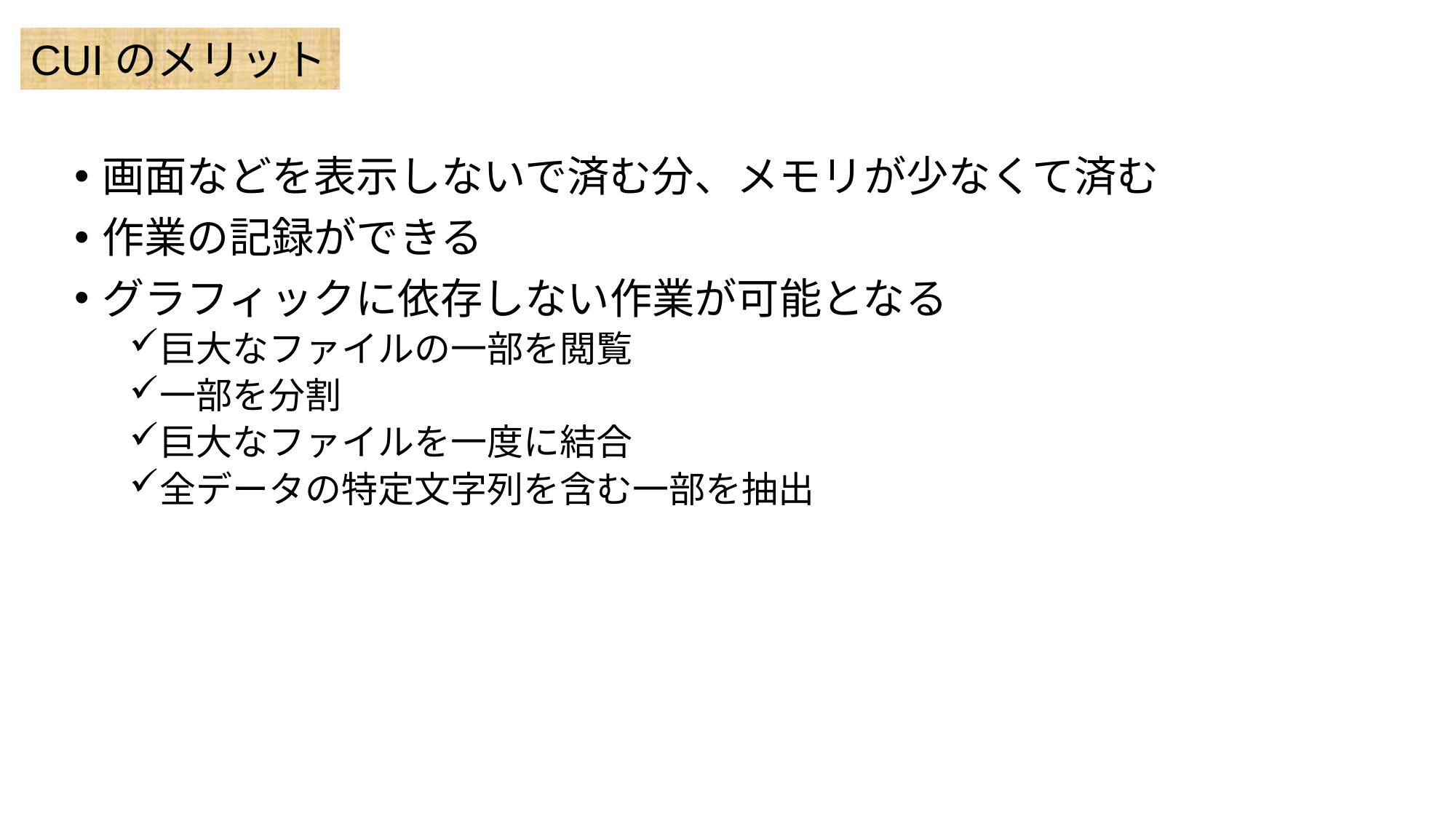

CUIのメリット
画面などを表示しないで済む分、メモリが少なくて済む
作業の記録ができる
グラフィックに依存しない作業が可能となる
巨大なファイルの一部を閲覧
一部を分割
巨大なファイルを一度に結合
全データの特定文字列を含む一部を抽出